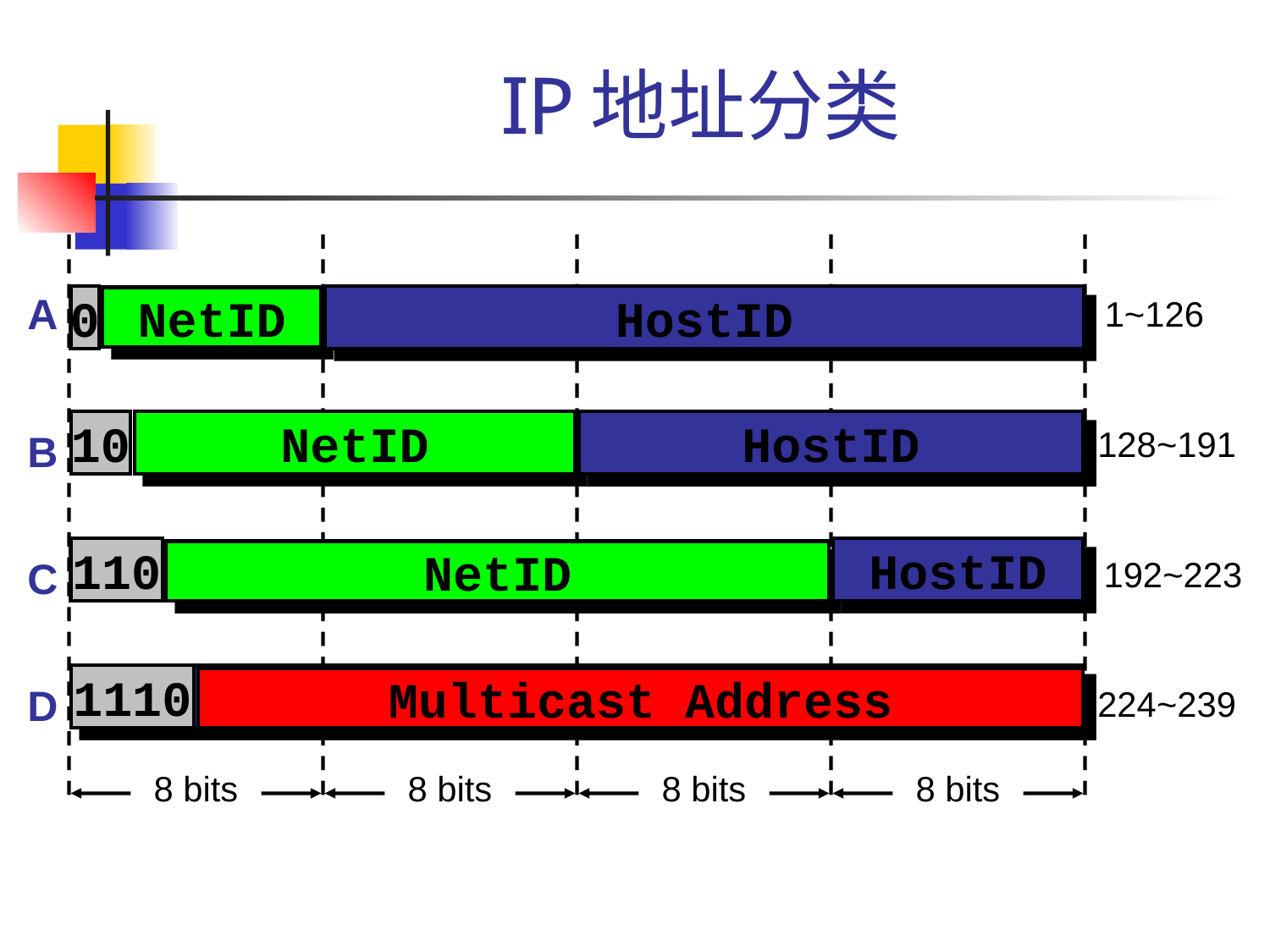

# IP地址分类

A
1~126
0
HostID
NetID
10
NetID
HostID
128~191
B
110
HostID
NetID
C
192~223

1110
Multicast Address
D
224~239
8 bits
8 bits
8 bits
8 bits